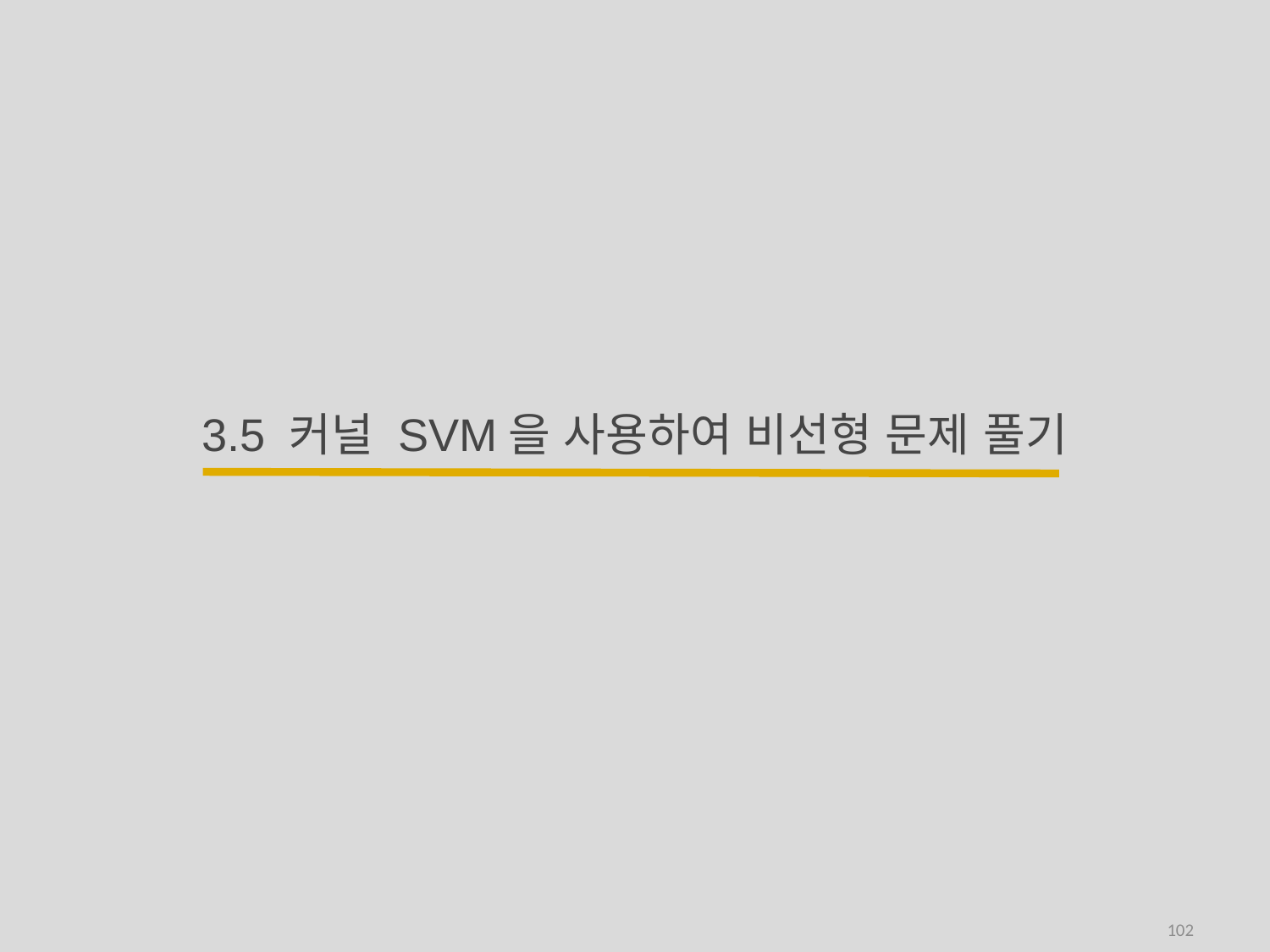

# 3.5 커널 SVM을 사용하여 비선형 문제 풀기
102